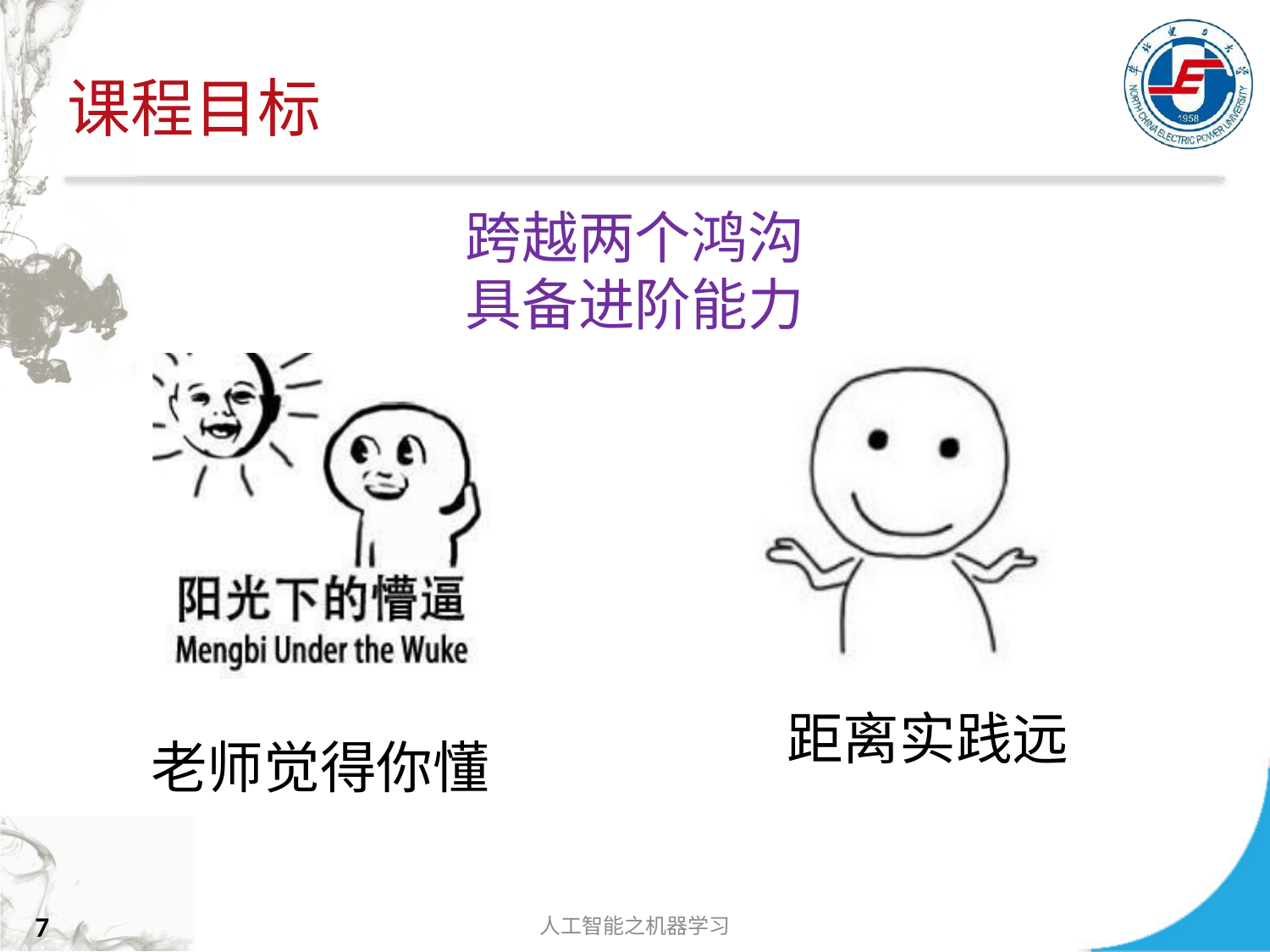

# 课程目标
跨越两个鸿沟 具备进阶能力

距离实践远
老师觉得你懂
人工智能之机器学习
7